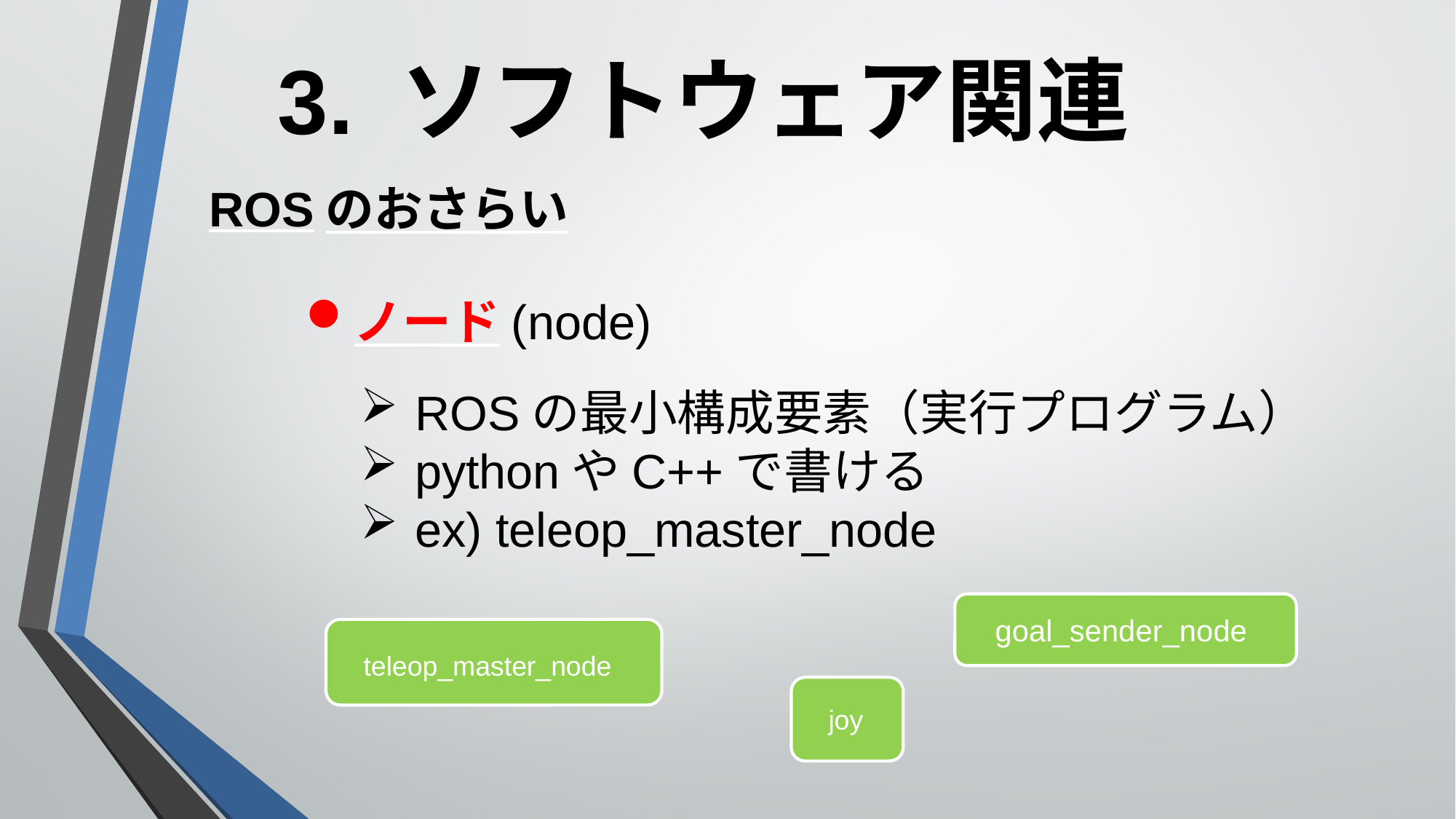

3. ソフトウェア関連
ROSのおさらい
ノード(node)

ROSの最小構成要素（実行プログラム）
pythonやC++で書ける
ex) teleop_master_node

goal_sender_node

teleop_master_node

joy